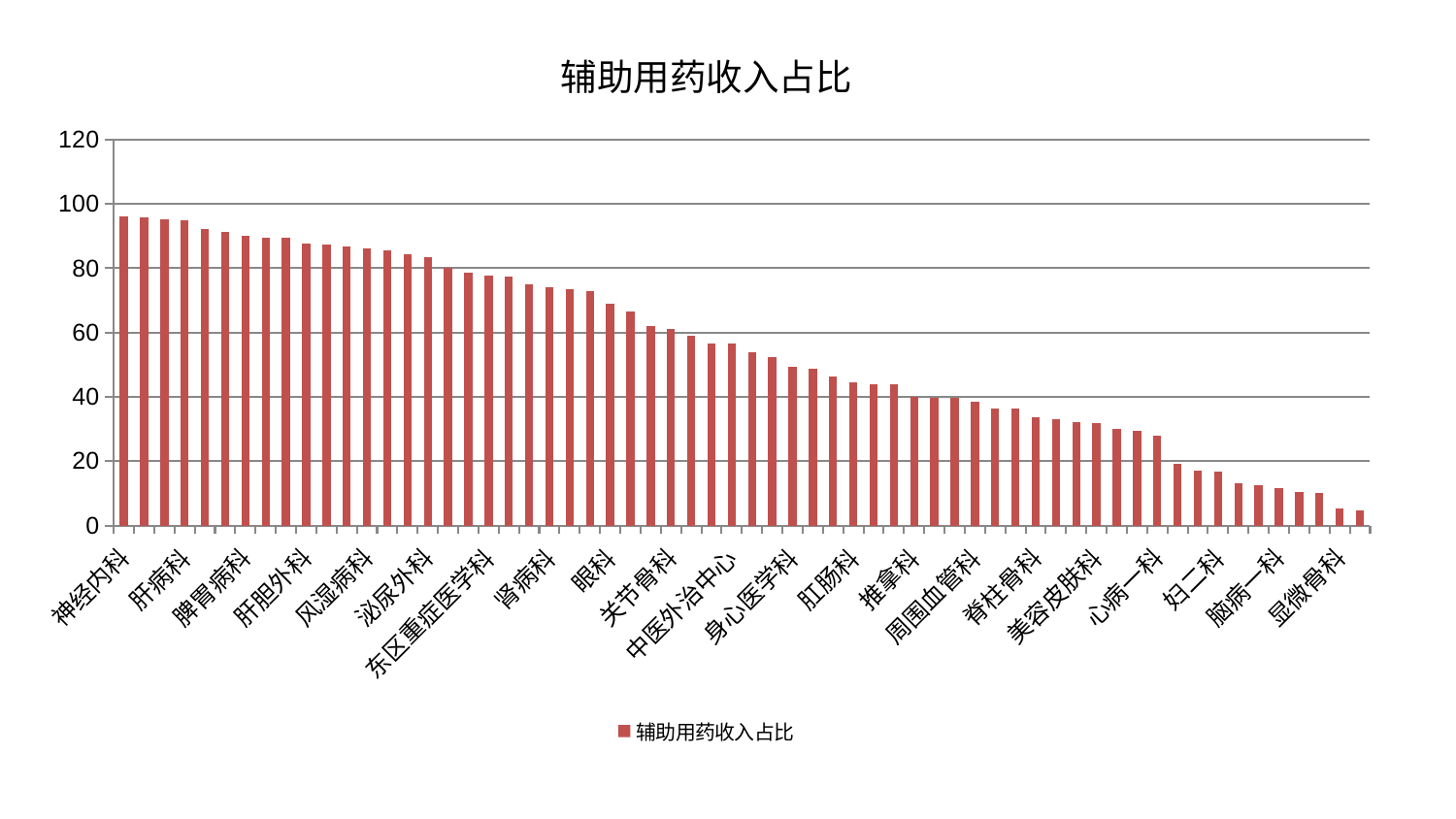

### Chart: 辅助用药收入占比

| Category | 辅助用药收入占比 |
|---|---|
| 神经内科 | 96.23461881648913 |
| 内分泌科 | 95.94300641261289 |
| 东区肾病科 | 95.36334234462683 |
| 肝病科 | 94.93972069961177 |
| 男科 | 92.26350691234737 |
| 耳鼻喉科 | 91.4274809922474 |
| 脾胃病科 | 89.95059460088572 |
| 骨科 | 89.61611008116155 |
| 心病三科 | 89.52707005078118 |
| 肝胆外科 | 87.68834591746023 |
| 针灸科 | 87.30711380767802 |
| 小儿推拿科 | 86.75029480788314 |
| 风湿病科 | 86.2850789083296 |
| 运动损伤骨科 | 85.58516666820938 |
| 产科 | 84.46077719416157 |
| 泌尿外科 | 83.46002633944471 |
| 普通外科 | 80.1050242257185 |
| 脾胃科消化科合并 | 78.48265363970188 |
| 东区重症医学科 | 77.66762121076509 |
| 中医经典科 | 77.44721561006797 |
| 康复科 | 75.1421973886009 |
| 肾病科 | 74.03741114901625 |
| 心病四科 | 73.36937916285524 |
| 心血管内科 | 72.90351486342139 |
| 眼科 | 68.95822918841033 |
| 皮肤科 | 66.41657614219427 |
| 老年医学科 | 62.11259220554983 |
| 关节骨科 | 60.98867915534123 |
| 西区重症医学科 | 58.95621683584498 |
| 医院 | 56.719800014467125 |
| 中医外治中心 | 56.61003252466319 |
| 乳腺甲状腺外科 | 53.84374637406595 |
| 创伤骨科 | 52.37052116636782 |
| 身心医学科 | 49.493537377900076 |
| 妇科 | 48.6769737594329 |
| 重症医学科 | 46.47052233066298 |
| 肛肠科 | 44.43779642533086 |
| 呼吸内科 | 43.907386221573994 |
| 肿瘤内科 | 43.86087087706494 |
| 推拿科 | 39.83114109621222 |
| 胸外科 | 39.79647496230274 |
| 儿科 | 39.53137159213378 |
| 周围血管科 | 38.55802034312361 |
| 治未病中心 | 36.45690892108953 |
| 脑病三科 | 36.38539416074003 |
| 脊柱骨科 | 33.63664951853338 |
| 肾脏内科 | 33.01223508880289 |
| 血液科 | 31.98995519869172 |
| 美容皮肤科 | 31.74014128764442 |
| 综合内科 | 29.902910249696912 |
| 口腔科 | 29.326069454306115 |
| 心病一科 | 28.03816671312496 |
| 消化内科 | 19.079654618964504 |
| 脑病二科 | 16.944554061819673 |
| 妇二科 | 16.741625585059783 |
| 小儿骨科 | 13.04158593308089 |
| 神经外科 | 12.620005455615168 |
| 脑病一科 | 11.659014803550072 |
| 微创骨科 | 10.551795870437308 |
| 心病二科 | 10.078757772645087 |
| 显微骨科 | 5.326294766025175 |
| 妇科妇二科合并 | 4.734972610538479 |
25